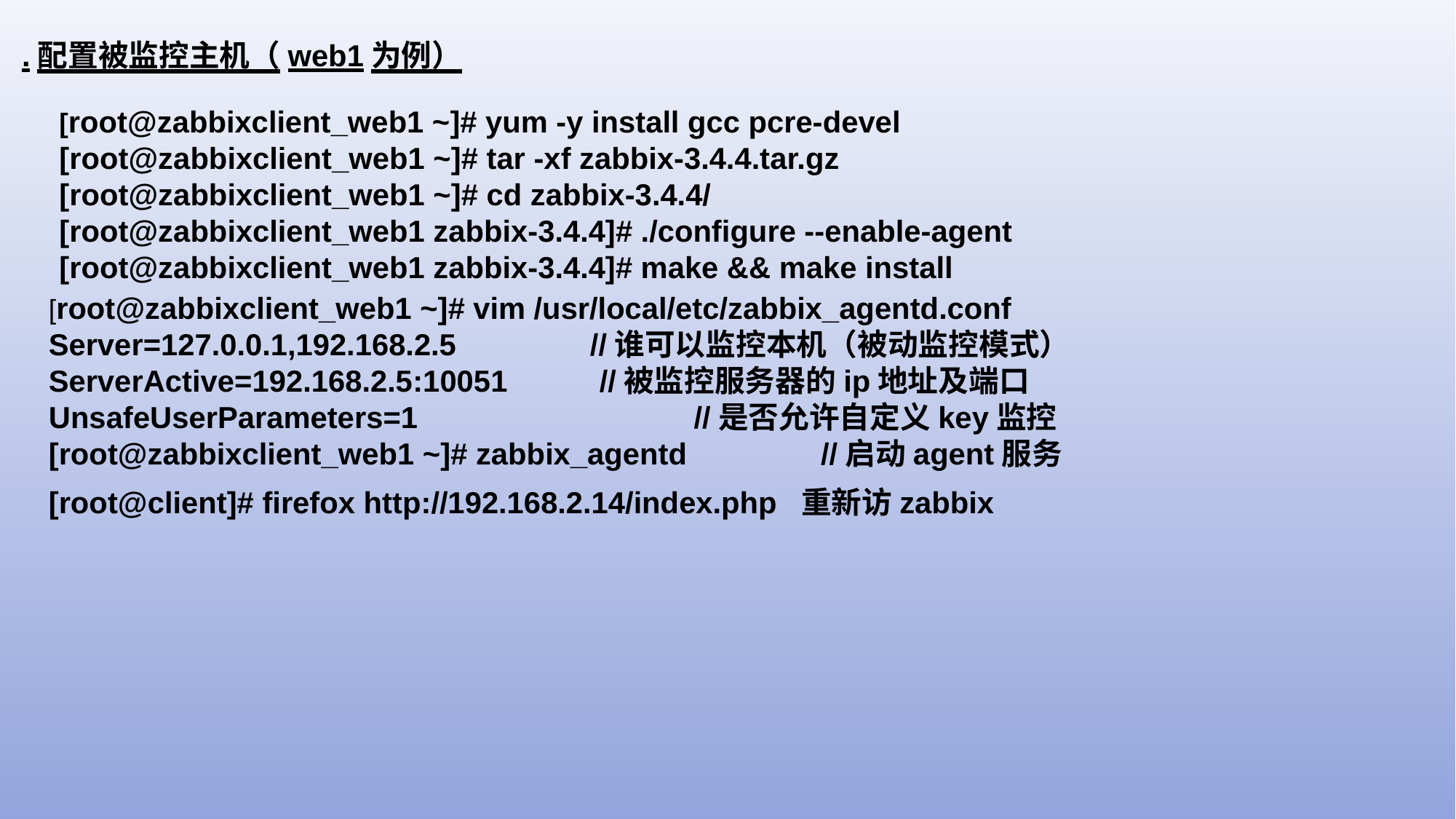

.配置被监控主机（web1为例）
[root@zabbixclient_web1 ~]# yum -y install gcc pcre-devel
[root@zabbixclient_web1 ~]# tar -xf zabbix-3.4.4.tar.gz
[root@zabbixclient_web1 ~]# cd zabbix-3.4.4/
[root@zabbixclient_web1 zabbix-3.4.4]# ./configure --enable-agent
[root@zabbixclient_web1 zabbix-3.4.4]# make && make install
[root@zabbixclient_web1 ~]# vim /usr/local/etc/zabbix_agentd.conf
Server=127.0.0.1,192.168.2.5                //谁可以监控本机（被动监控模式）
ServerActive=192.168.2.5:10051           //被监控服务器的ip地址及端口
UnsafeUserParameters=1                                 //是否允许自定义key监控
[root@zabbixclient_web1 ~]# zabbix_agentd                //启动agent服务
[root@client]# firefox http://192.168.2.14/index.php  重新访zabbix